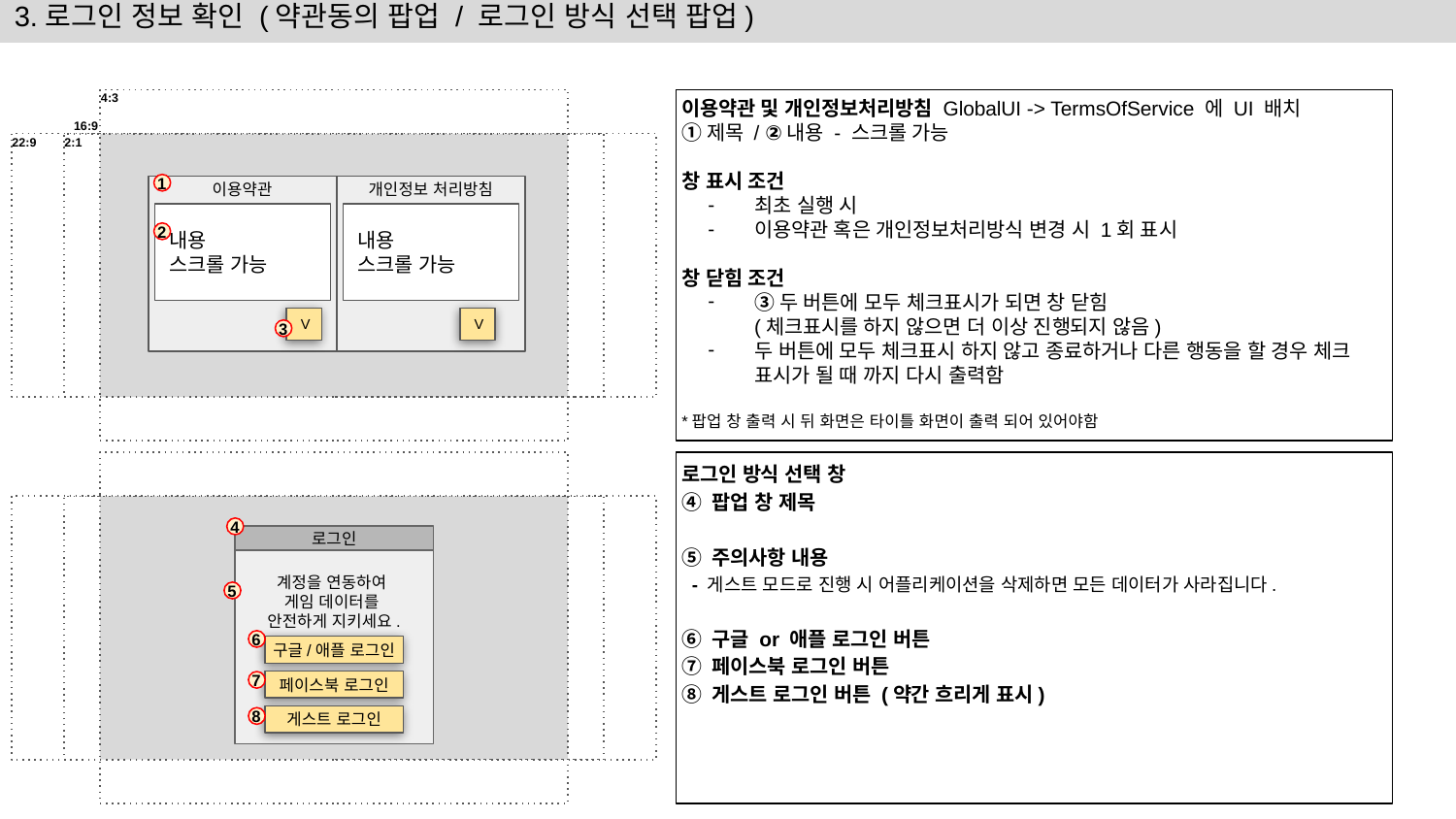

# 3.로그인 정보 확인 (약관동의 팝업 / 로그인 방식 선택 팝업)
이용약관 및 개인정보처리방침 GlobalUI -> TermsOfService 에 UI 배치
①제목 / ②내용 - 스크롤 가능

창 표시 조건
최초 실행 시
이용약관 혹은 개인정보처리방식 변경 시 1회 표시

창 닫힘 조건
③두 버튼에 모두 체크표시가 되면 창 닫힘
             (체크표시를 하지 않으면 더 이상 진행되지 않음)
두 버튼에 모두 체크표시 하지 않고 종료하거나 다른 행동을 할 경우 체크 표시가 될 때 까지 다시 출력함

*팝업 창 출력 시 뒤 화면은 타이틀 화면이 출력 되어 있어야함
1

이용약관
개인정보 처리방침
내용
스크롤 가능
내용
스크롤 가능
2

V
V
3

로그인 방식 선택 창
④ 팝업 창 제목

⑤ 주의사항 내용
  - 게스트 모드로 진행 시 어플리케이션을 삭제하면 모든 데이터가 사라집니다.

⑥ 구글 or 애플 로그인 버튼
⑦ 페이스북 로그인 버튼
⑧ 게스트 로그인 버튼 (약간 흐리게 표시)
4

로그인
계정을 연동하여
게임 데이터를
안전하게 지키세요.

5

6

구글/애플 로그인
7

페이스북 로그인
8

게스트 로그인